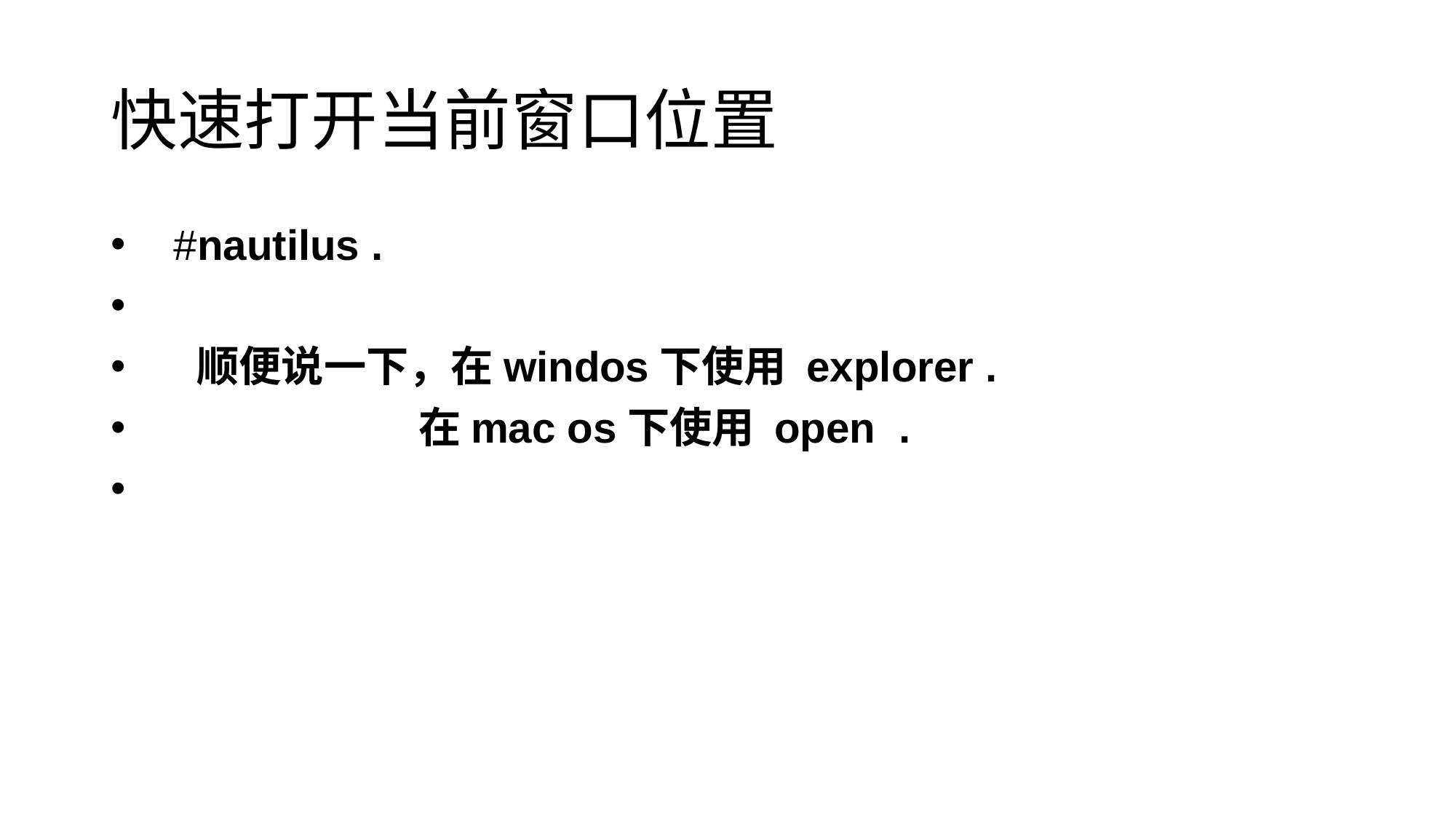

# 快速打开当前窗口位置
   #nautilus .

     顺便说一下，在windos下使用 explorer .
                            在mac os下使用 open  .